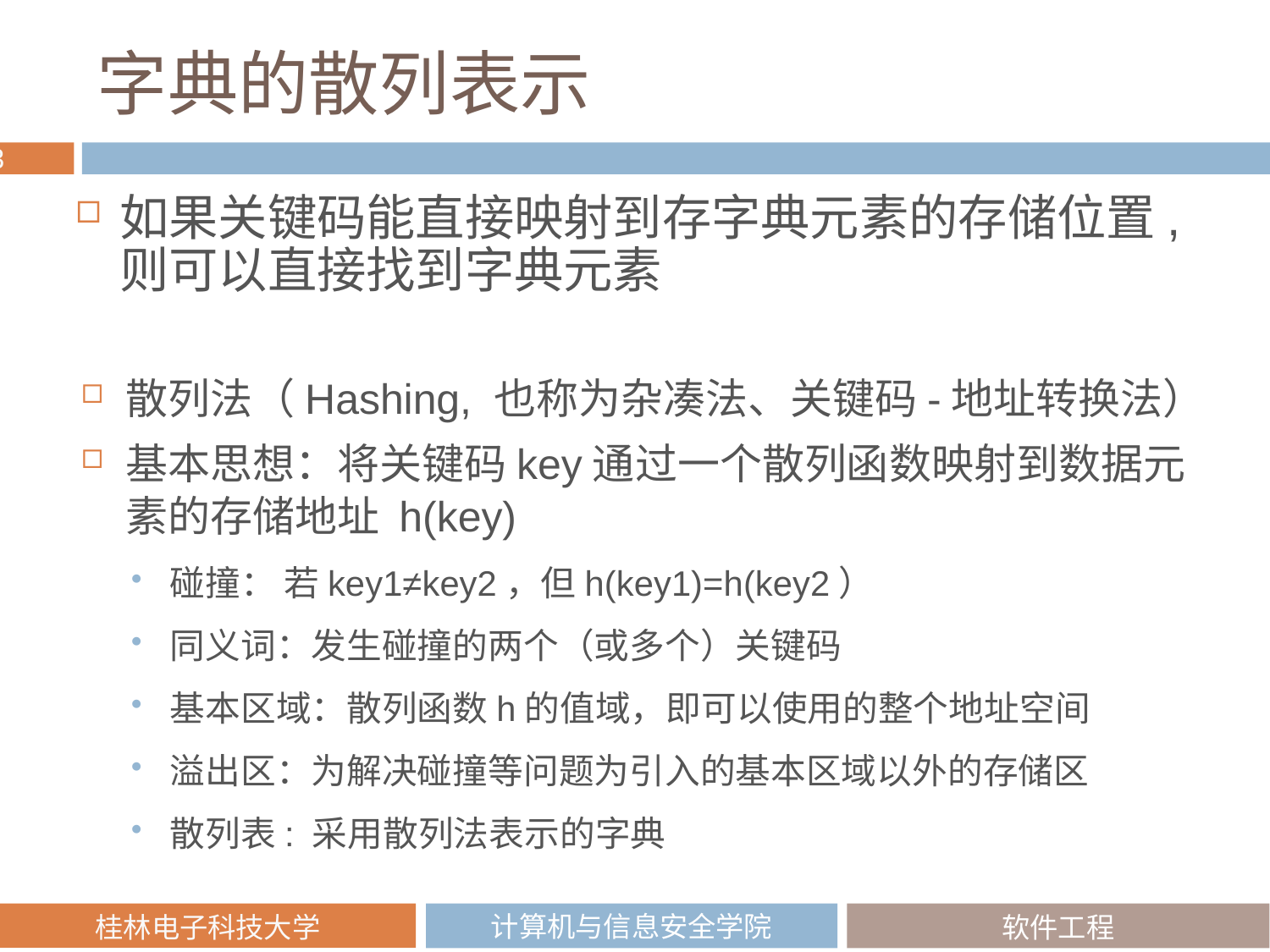

# 字典的散列表示
如果关键码能直接映射到存字典元素的存储位置, 则可以直接找到字典元素
散列法（Hashing, 也称为杂凑法、关键码-地址转换法）
基本思想：将关键码key通过一个散列函数映射到数据元素的存储地址 h(key)
碰撞： 若key1≠key2，但h(key1)=h(key2）
同义词：发生碰撞的两个（或多个）关键码
基本区域：散列函数h的值域，即可以使用的整个地址空间
溢出区：为解决碰撞等问题为引入的基本区域以外的存储区
散列表: 采用散列法表示的字典